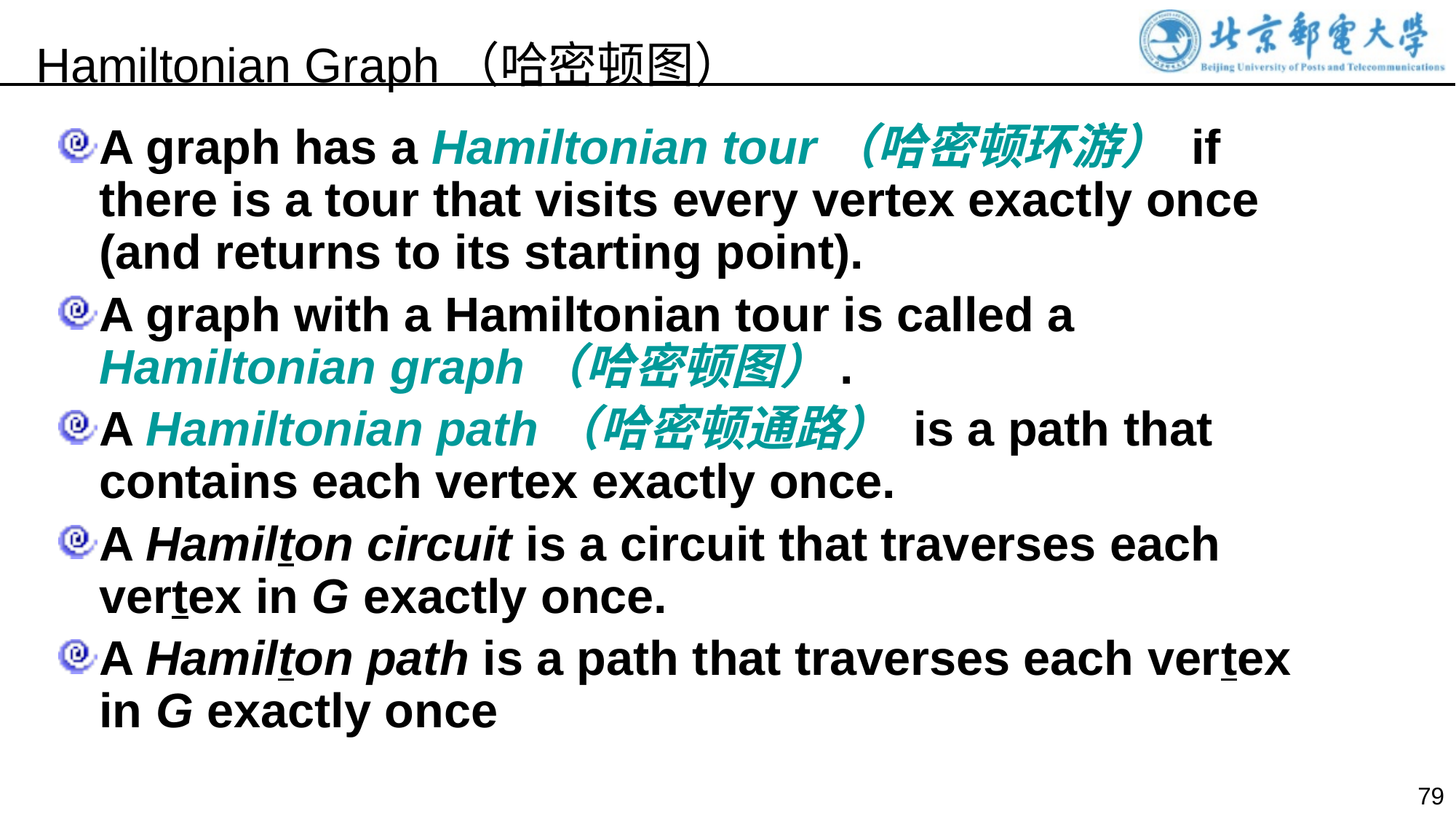

Hamiltonian Graph（哈密顿图）
A graph has a Hamiltonian tour（哈密顿环游） if there is a tour that visits every vertex exactly once (and returns to its starting point).
A graph with a Hamiltonian tour is called a Hamiltonian graph（哈密顿图）.
A Hamiltonian path（哈密顿通路） is a path that contains each vertex exactly once.
A Hamilton circuit is a circuit that traverses each vertex in G exactly once.
A Hamilton path is a path that traverses each vertex in G exactly once